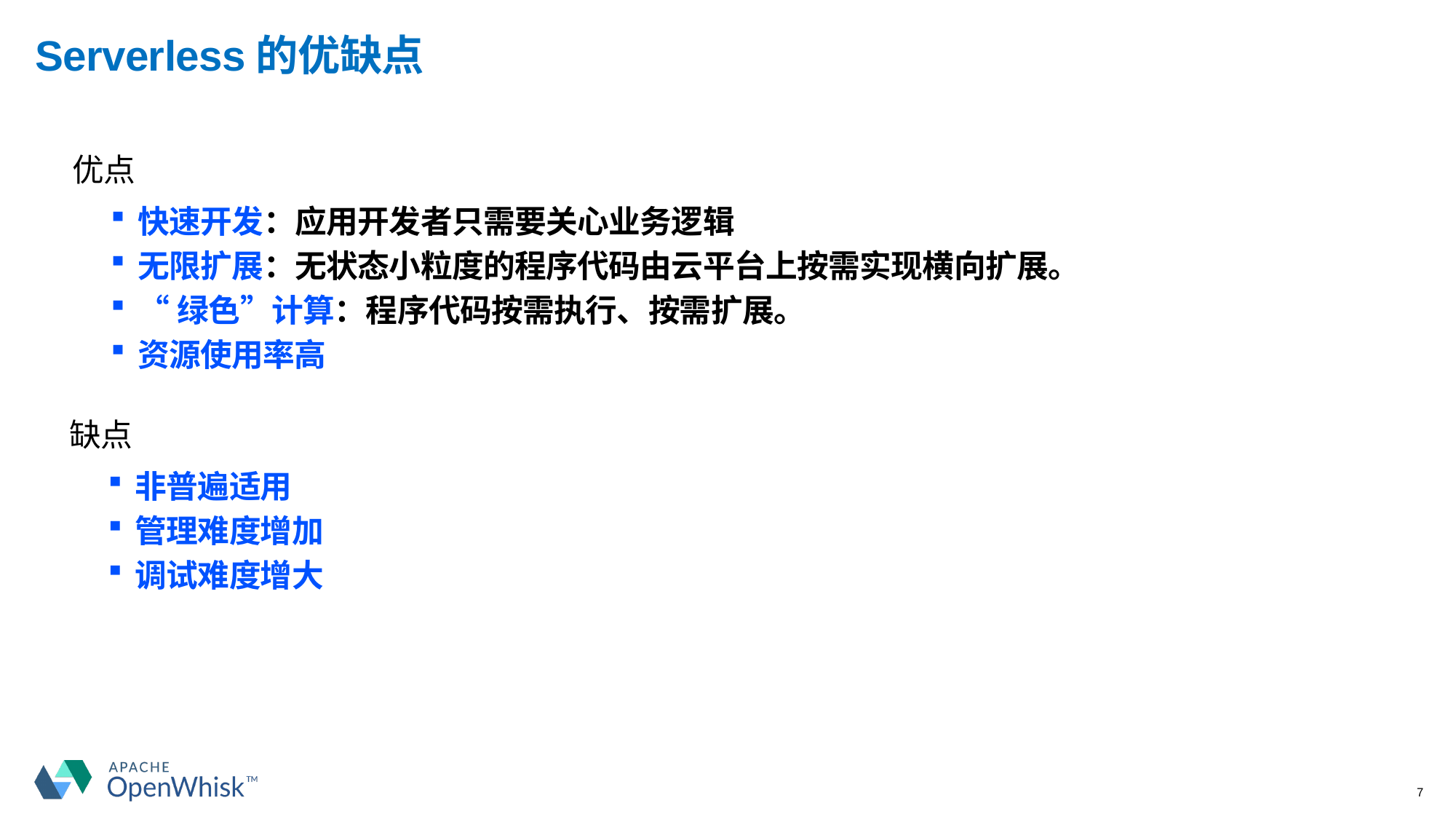

# Serverless的优缺点
优点
快速开发：应用开发者只需要关心业务逻辑
无限扩展：无状态小粒度的程序代码由云平台上按需实现横向扩展。
“绿色”计算：程序代码按需执行、按需扩展。
资源使用率高
缺点
非普遍适用
管理难度增加
调试难度增大